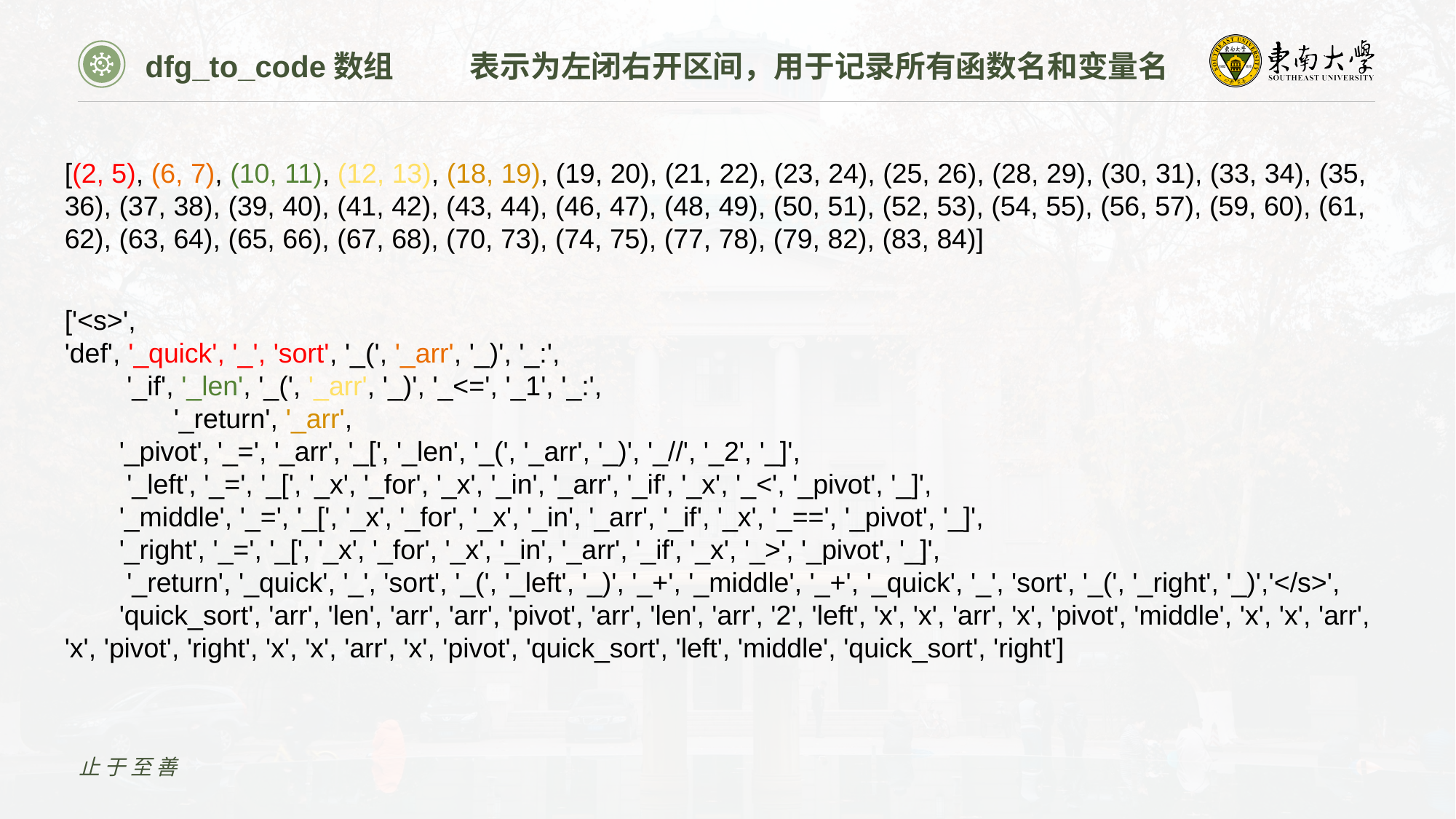

dfg_to_code数组           表示为左闭右开区间，用于记录所有函数名和变量名

[(2, 5), (6, 7), (10, 11), (12, 13), (18, 19), (19, 20), (21, 22), (23, 24), (25, 26), (28, 29), (30, 31), (33, 34), (35, 36), (37, 38), (39, 40), (41, 42), (43, 44), (46, 47), (48, 49), (50, 51), (52, 53), (54, 55), (56, 57), (59, 60), (61, 62), (63, 64), (65, 66), (67, 68), (70, 73), (74, 75), (77, 78), (79, 82), (83, 84)]
['<s>',
'def', '_quick', '_', 'sort', '_(', '_arr', '_)', '_:',
 '_if', '_len', '_(', '_arr', '_)', '_<=', '_1', '_:',
 	'_return', '_arr',
'_pivot', '_=', '_arr', '_[', '_len', '_(', '_arr', '_)', '_//', '_2', '_]',
 '_left', '_=', '_[', '_x', '_for', '_x', '_in', '_arr', '_if', '_x', '_<', '_pivot', '_]',
'_middle', '_=', '_[', '_x', '_for', '_x', '_in', '_arr', '_if', '_x', '_==', '_pivot', '_]',
'_right', '_=', '_[', '_x', '_for', '_x', '_in', '_arr', '_if', '_x', '_>', '_pivot', '_]',
 '_return', '_quick', '_', 'sort', '_(', '_left', '_)', '_+', '_middle', '_+', '_quick', '_', 'sort', '_(', '_right', '_)','</s>',
'quick_sort', 'arr', 'len', 'arr', 'arr', 'pivot', 'arr', 'len', 'arr', '2', 'left', 'x', 'x', 'arr', 'x', 'pivot', 'middle', 'x', 'x', 'arr', 'x', 'pivot', 'right', 'x', 'x', 'arr', 'x', 'pivot', 'quick_sort', 'left', 'middle', 'quick_sort', 'right']
止于至善
6